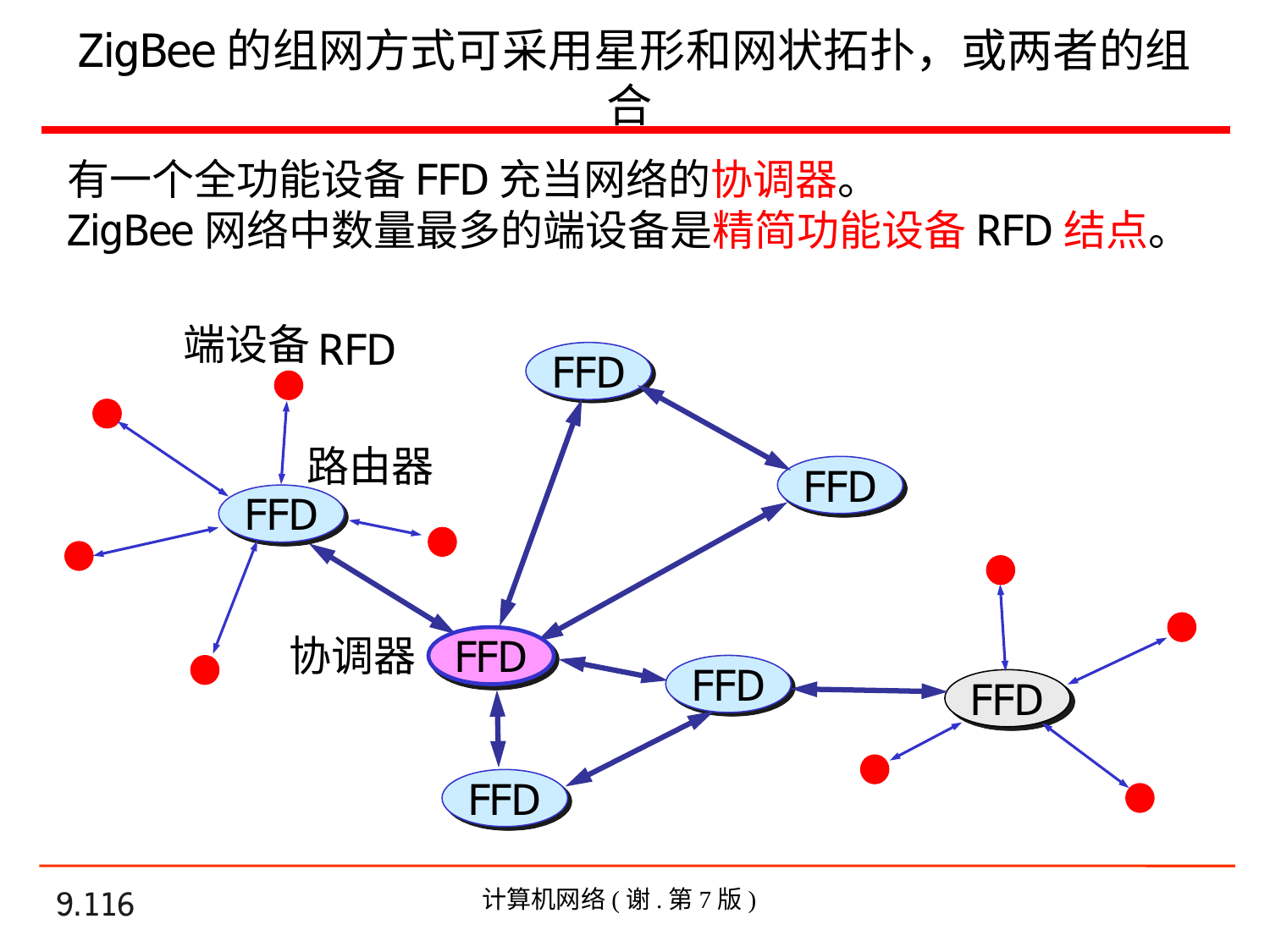

# ZigBee的组网方式可采用星形和网状拓扑，或两者的组合
有一个全功能设备FFD充当网络的协调器。
ZigBee网络中数量最多的端设备是精简功能设备RFD结点。
端设备
RFD
FFD

路由器
FFD
FFD

协调器
FFD

FFD

FFD

FFD